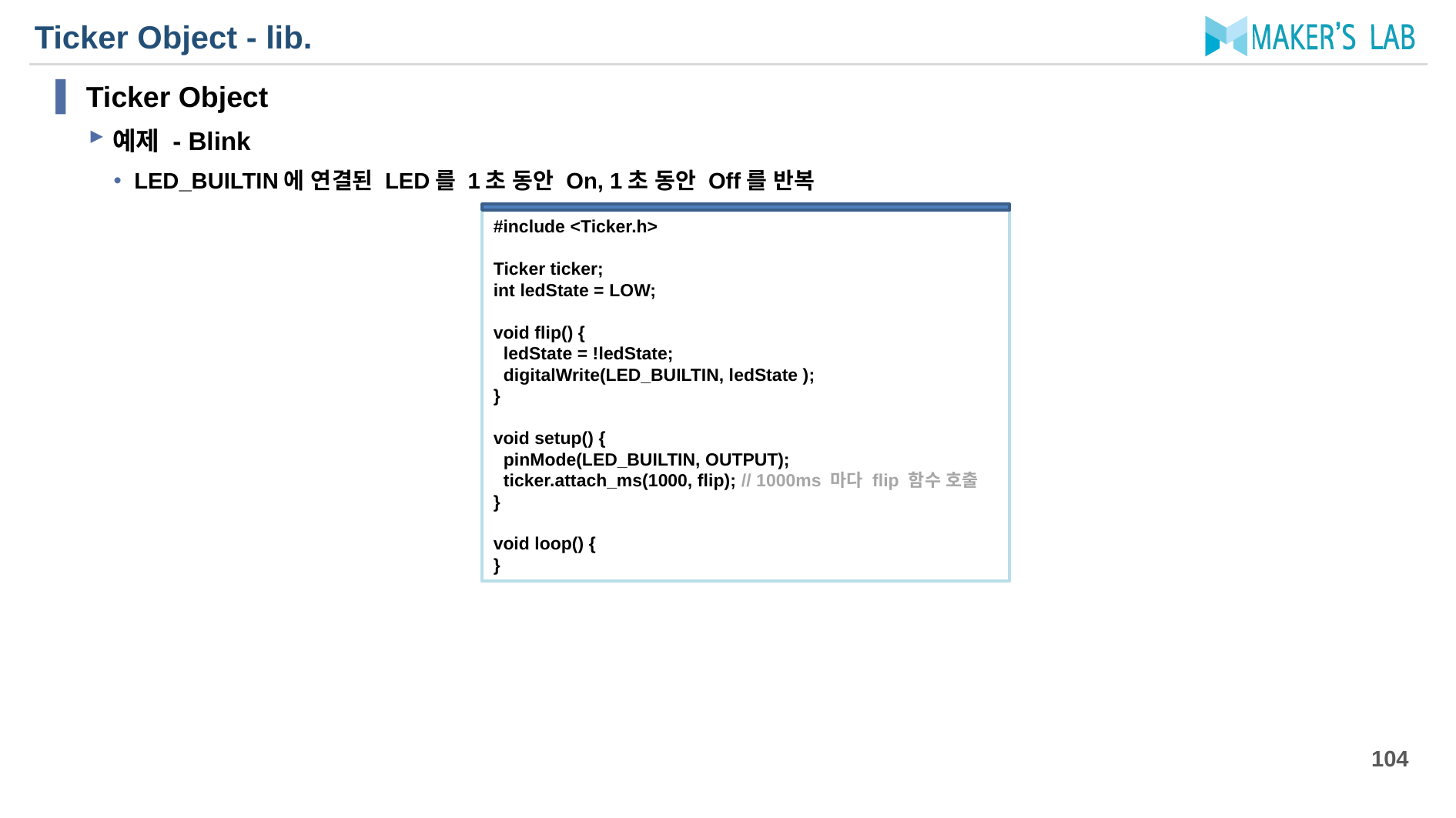

# Ticker Object - lib.
Ticker Object
예제 - Blink
LED_BUILTIN에 연결된 LED를 1초 동안 On, 1초 동안 Off를 반복

#include <Ticker.h>

Ticker ticker;
int ledState = LOW;

void flip() {
  ledState = !ledState;
  digitalWrite(LED_BUILTIN, ledState );
}

void setup() {
  pinMode(LED_BUILTIN, OUTPUT);
  ticker.attach_ms(1000, flip); // 1000ms 마다 flip 함수 호출
}

void loop() {
}
104